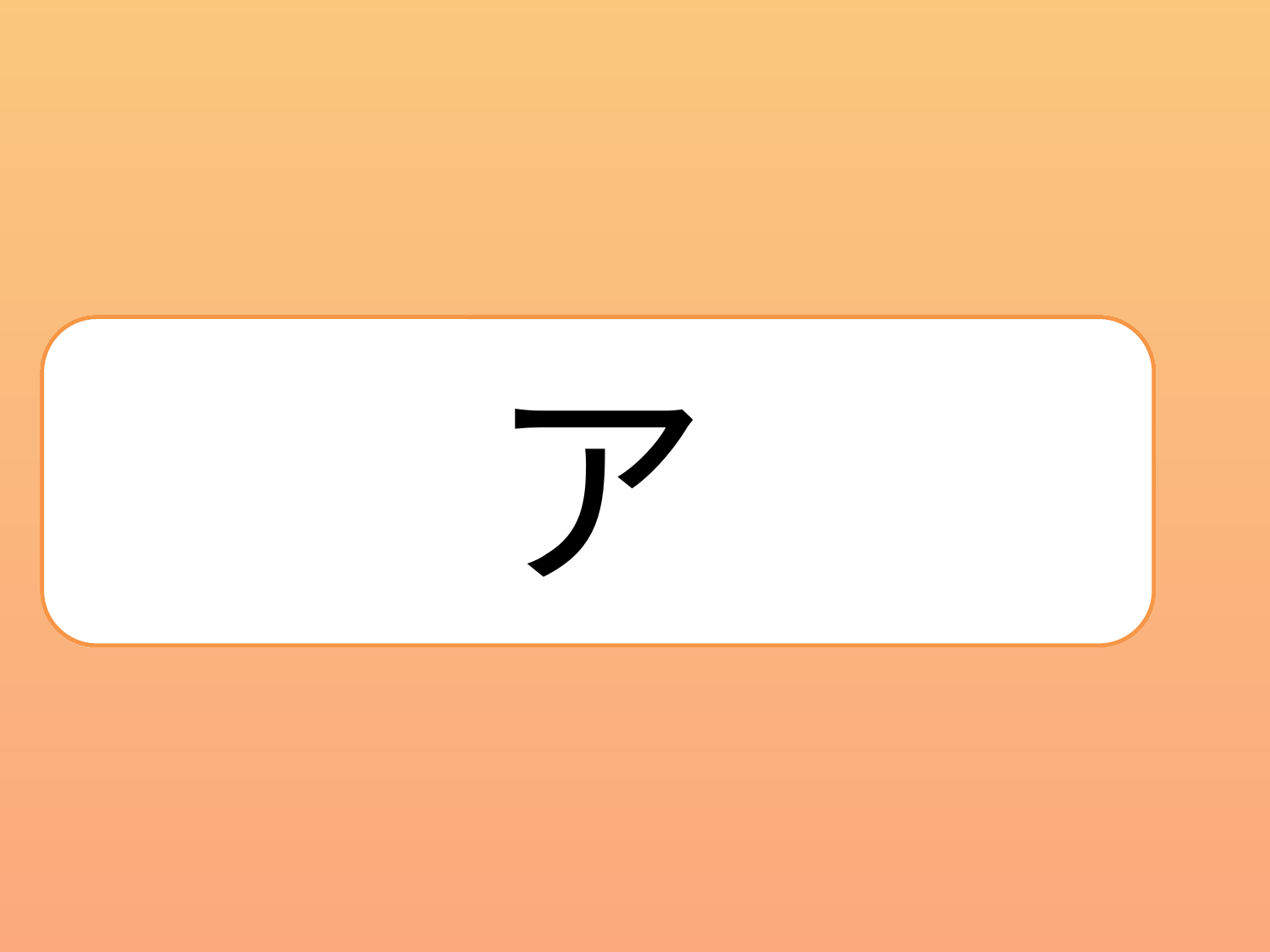

カ
ト
ク
キ
エ
ス
チ
オ
ケ
ツ
ウ
シ
イ
コ
ソ
セ
セ
タ
サ
ア